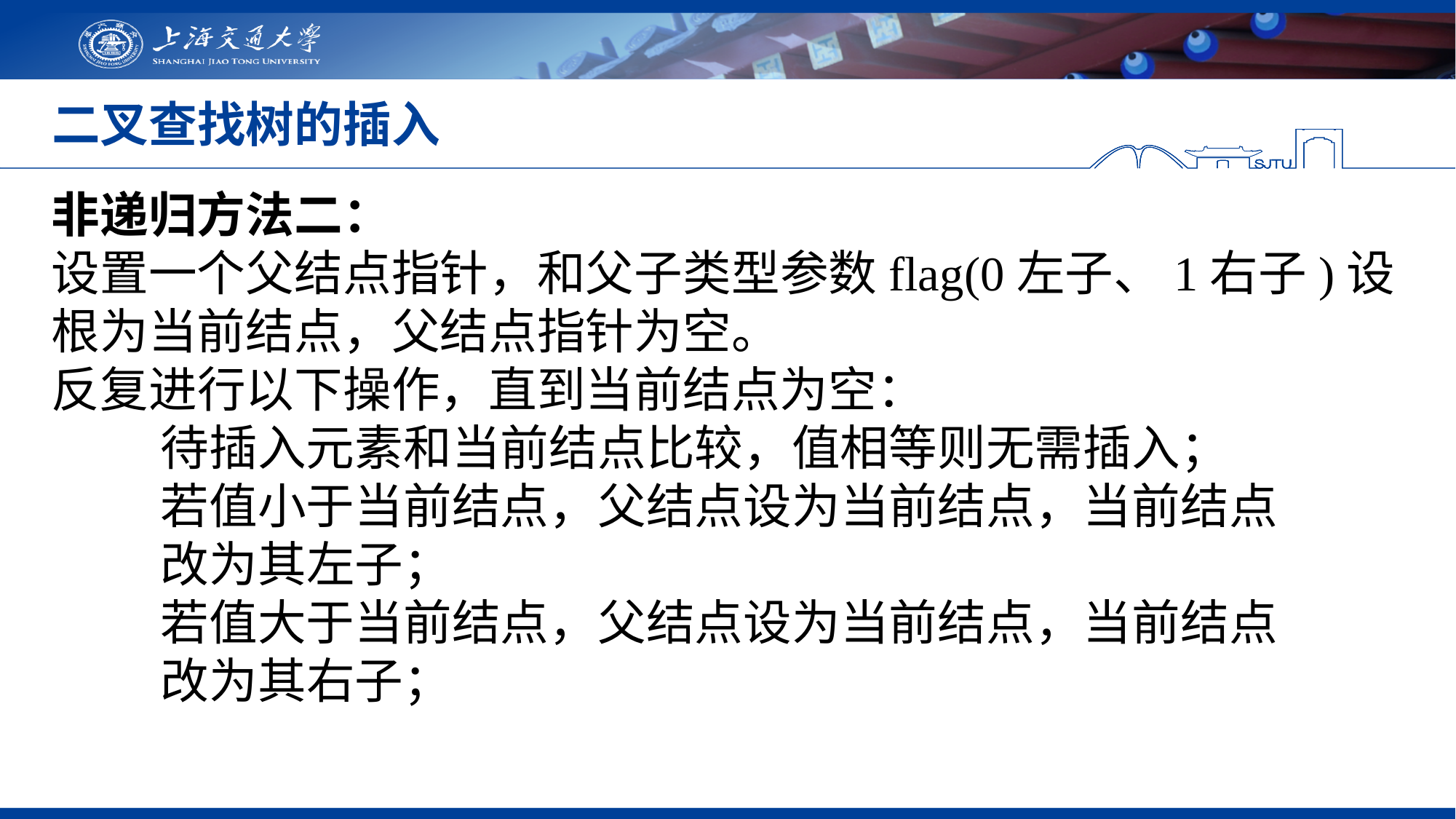

# 二叉查找树的插入
非递归方法二：
设置一个父结点指针，和父子类型参数flag(0左子、1右子)设根为当前结点，父结点指针为空。
反复进行以下操作，直到当前结点为空：
	待插入元素和当前结点比较，值相等则无需插入；
	若值小于当前结点，父结点设为当前结点，当前结点
	改为其左子；
	若值大于当前结点，父结点设为当前结点，当前结点
	改为其右子；